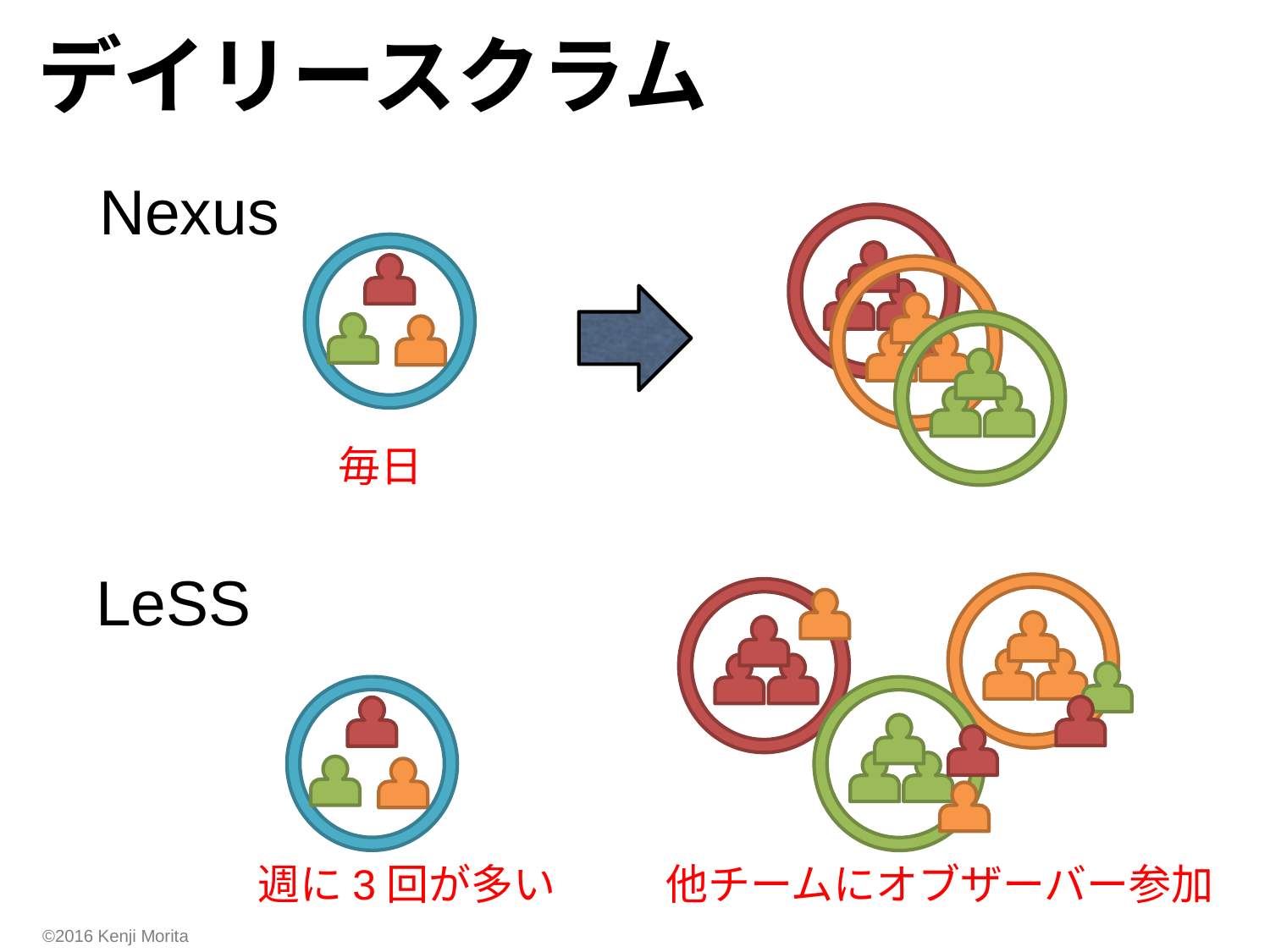

# デイリースクラム
Nexus

毎日
LeSS

週に3回が多い
他チームにオブザーバー参加